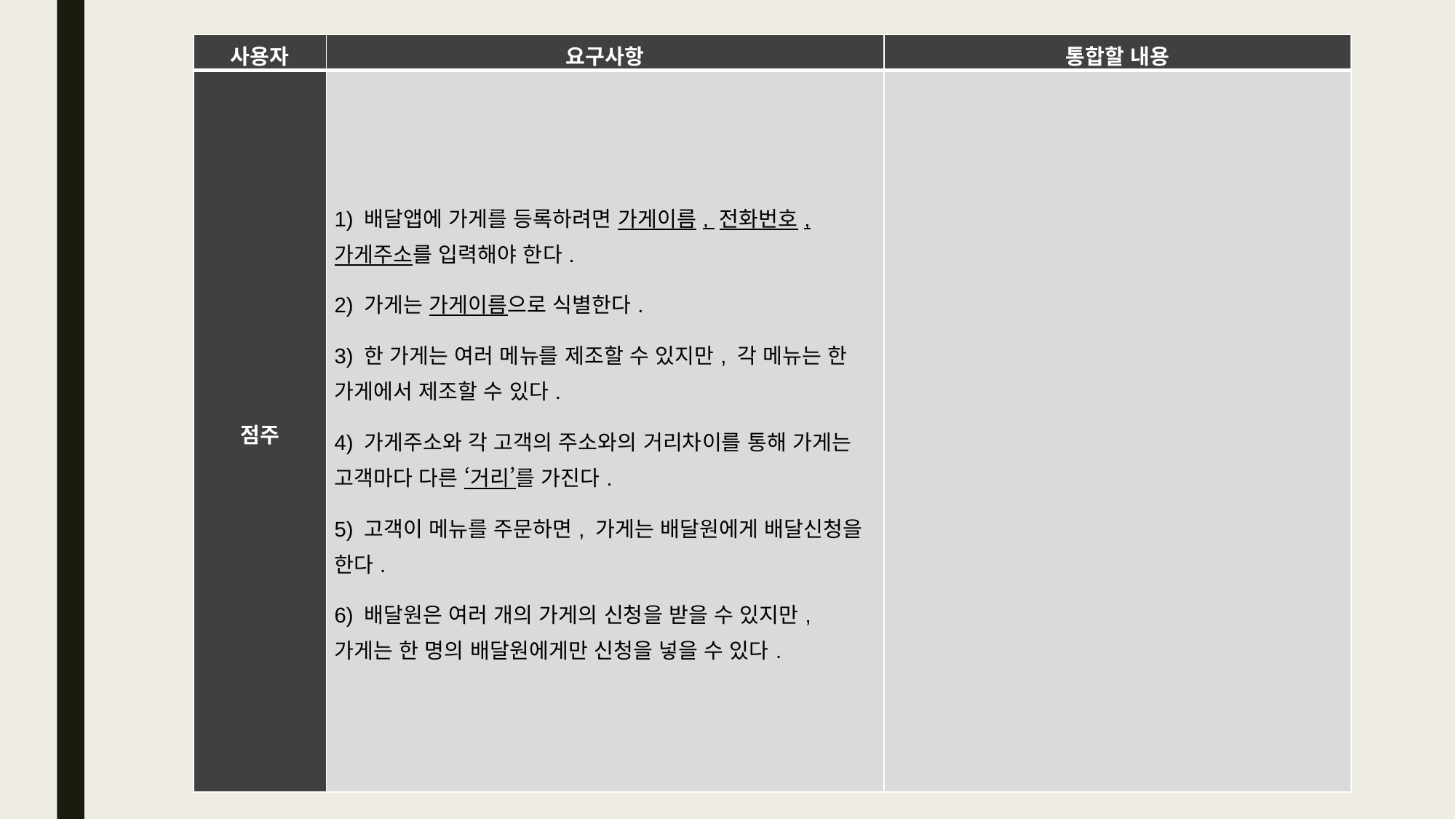

| 사용자 | 요구사항 | 통합할 내용 |
| --- | --- | --- |
| 점주 | 1) 배달앱에 가게를 등록하려면 가게이름, 전화번호, 가게주소를 입력해야 한다. 2) 가게는 가게이름으로 식별한다. 3) 한 가게는 여러 메뉴를 제조할 수 있지만, 각 메뉴는 한 가게에서 제조할 수 있다. 4) 가게주소와 각 고객의 주소와의 거리차이를 통해 가게는 고객마다 다른 ‘거리’를 가진다. 5) 고객이 메뉴를 주문하면, 가게는 배달원에게 배달신청을 한다. 6) 배달원은 여러 개의 가게의 신청을 받을 수 있지만, 가게는 한 명의 배달원에게만 신청을 넣을 수 있다. |  |